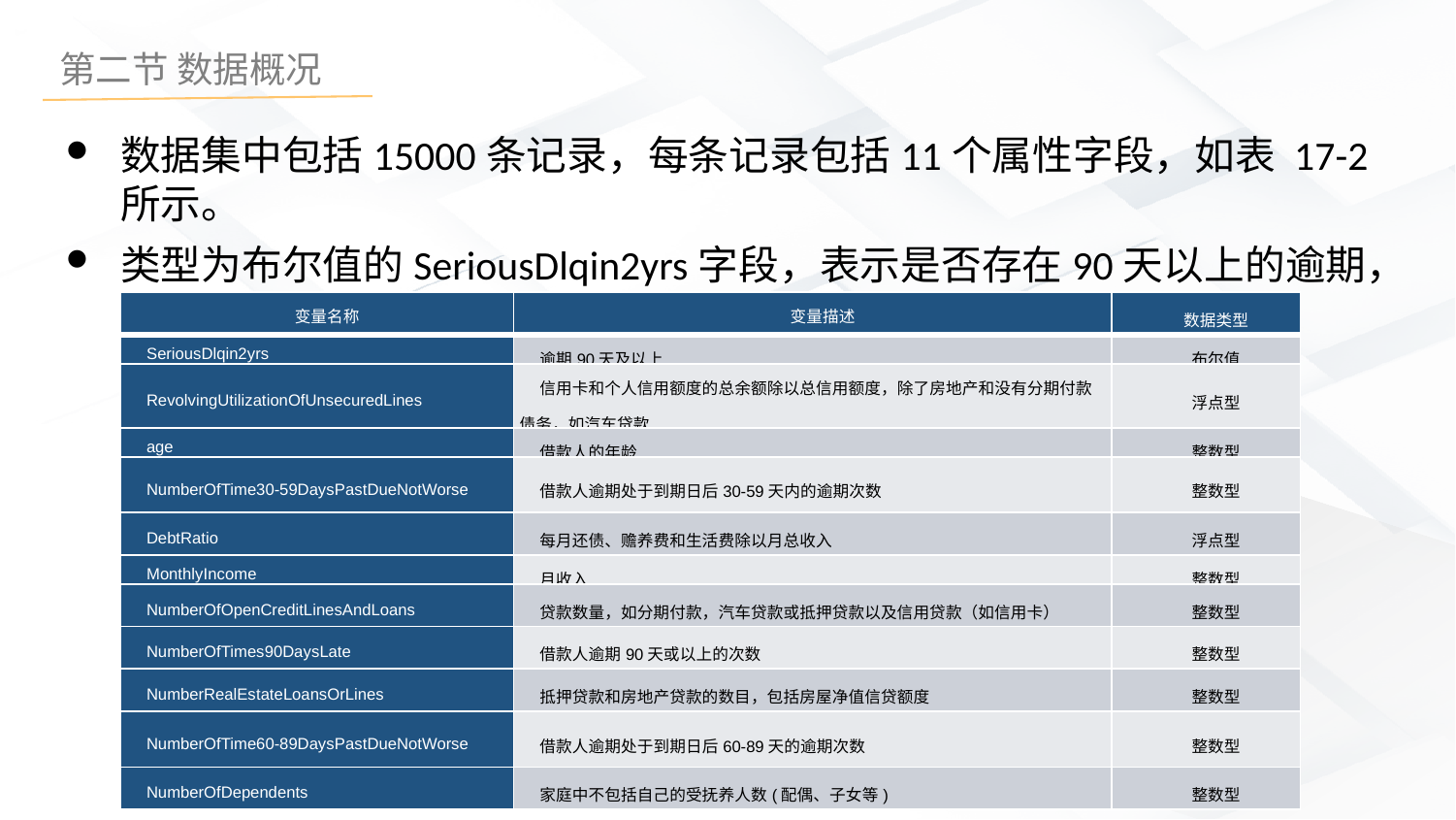

数据集中包括15000条记录，每条记录包括11个属性字段，如表 17-2所示。
类型为布尔值的SeriousDlqin2yrs字段，表示是否存在90天以上的逾期，作为分类标签。其他字段属性，作为模型的变量参数。

| 变量名称 | 变量描述 | 数据类型 |
| --- | --- | --- |
| SeriousDlqin2yrs | 逾期90天及以上 | 布尔值 |
| RevolvingUtilizationOfUnsecuredLines | 信用卡和个人信用额度的总余额除以总信用额度，除了房地产和没有分期付款债务，如汽车贷款 | 浮点型 |
| age | 借款人的年龄 | 整数型 |
| NumberOfTime30-59DaysPastDueNotWorse | 借款人逾期处于到期日后30-59天内的逾期次数 | 整数型 |
| DebtRatio | 每月还债、赡养费和生活费除以月总收入 | 浮点型 |
| MonthlyIncome | 月收入 | 整数型 |
| NumberOfOpenCreditLinesAndLoans | 贷款数量，如分期付款，汽车贷款或抵押贷款以及信用贷款（如信用卡） | 整数型 |
| NumberOfTimes90DaysLate | 借款人逾期90天或以上的次数 | 整数型 |
| NumberRealEstateLoansOrLines | 抵押贷款和房地产贷款的数目，包括房屋净值信贷额度 | 整数型 |
| NumberOfTime60-89DaysPastDueNotWorse | 借款人逾期处于到期日后60-89天的逾期次数 | 整数型 |
| NumberOfDependents | 家庭中不包括自己的受抚养人数(配偶、子女等) | 整数型 |